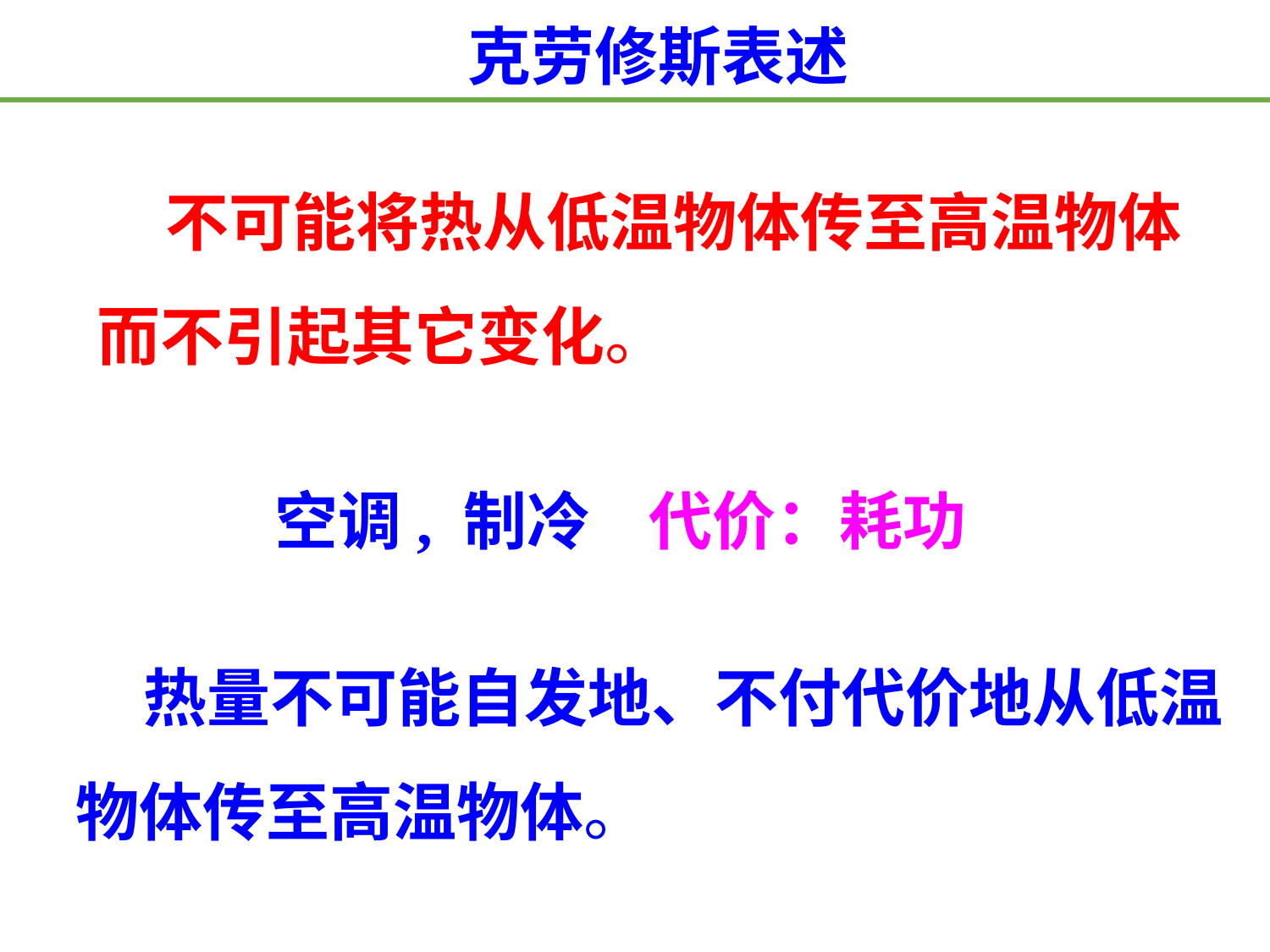

克劳修斯表述
        不可能将热从低温物体传至高温物体而不引起其它变化。
空调, 制冷
代价：耗功
        热量不可能自发地、不付代价地从低温物体传至高温物体。